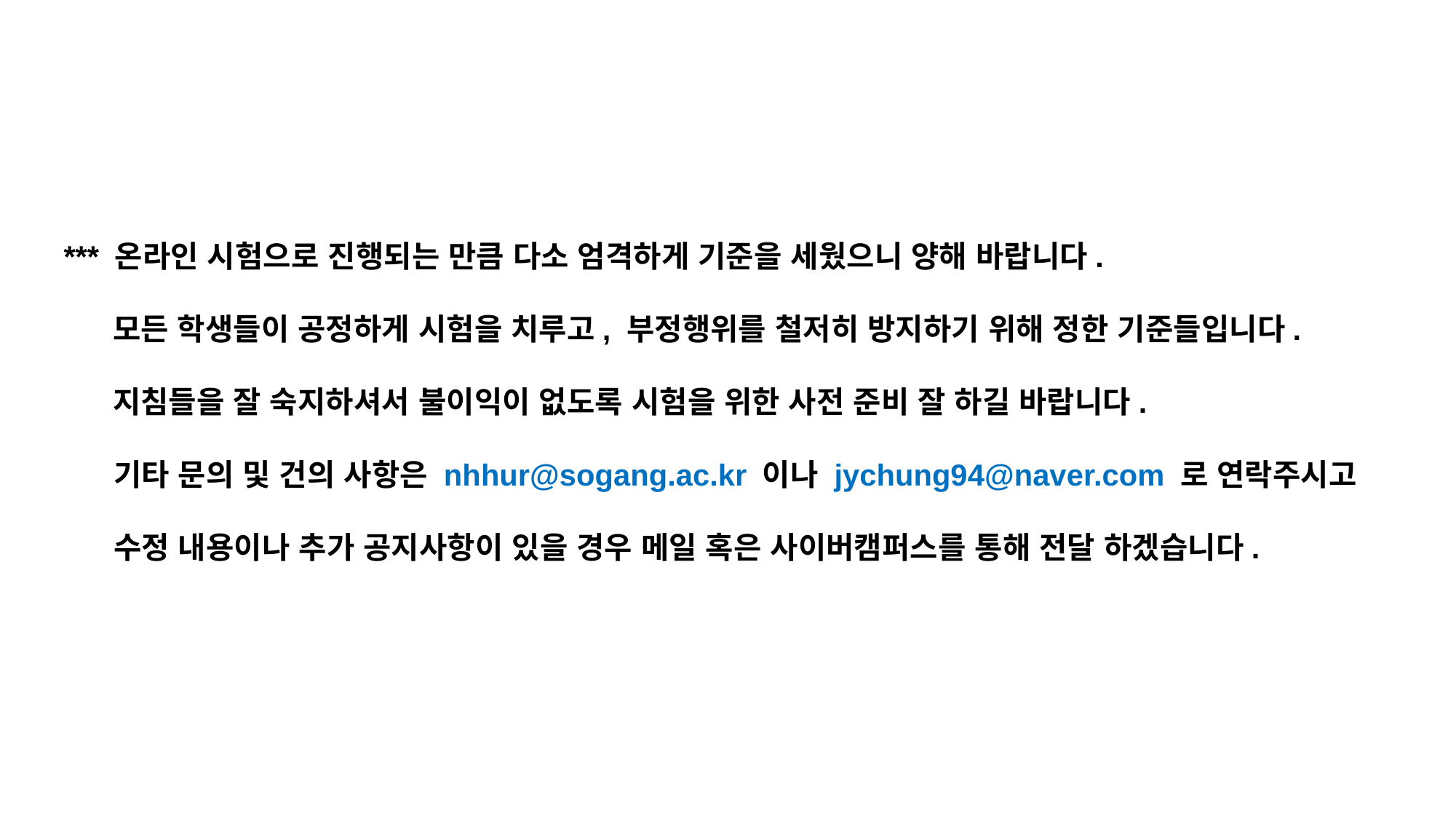

*** 온라인 시험으로 진행되는 만큼 다소 엄격하게 기준을 세웠으니 양해 바랍니다.
     모든 학생들이 공정하게 시험을 치루고, 부정행위를 철저히 방지하기 위해 정한 기준들입니다.
     지침들을 잘 숙지하셔서 불이익이 없도록 시험을 위한 사전 준비 잘 하길 바랍니다.
     기타 문의 및 건의 사항은 nhhur@sogang.ac.kr 이나 jychung94@naver.com 로 연락주시고
     수정 내용이나 추가 공지사항이 있을 경우 메일 혹은 사이버캠퍼스를 통해 전달 하겠습니다.